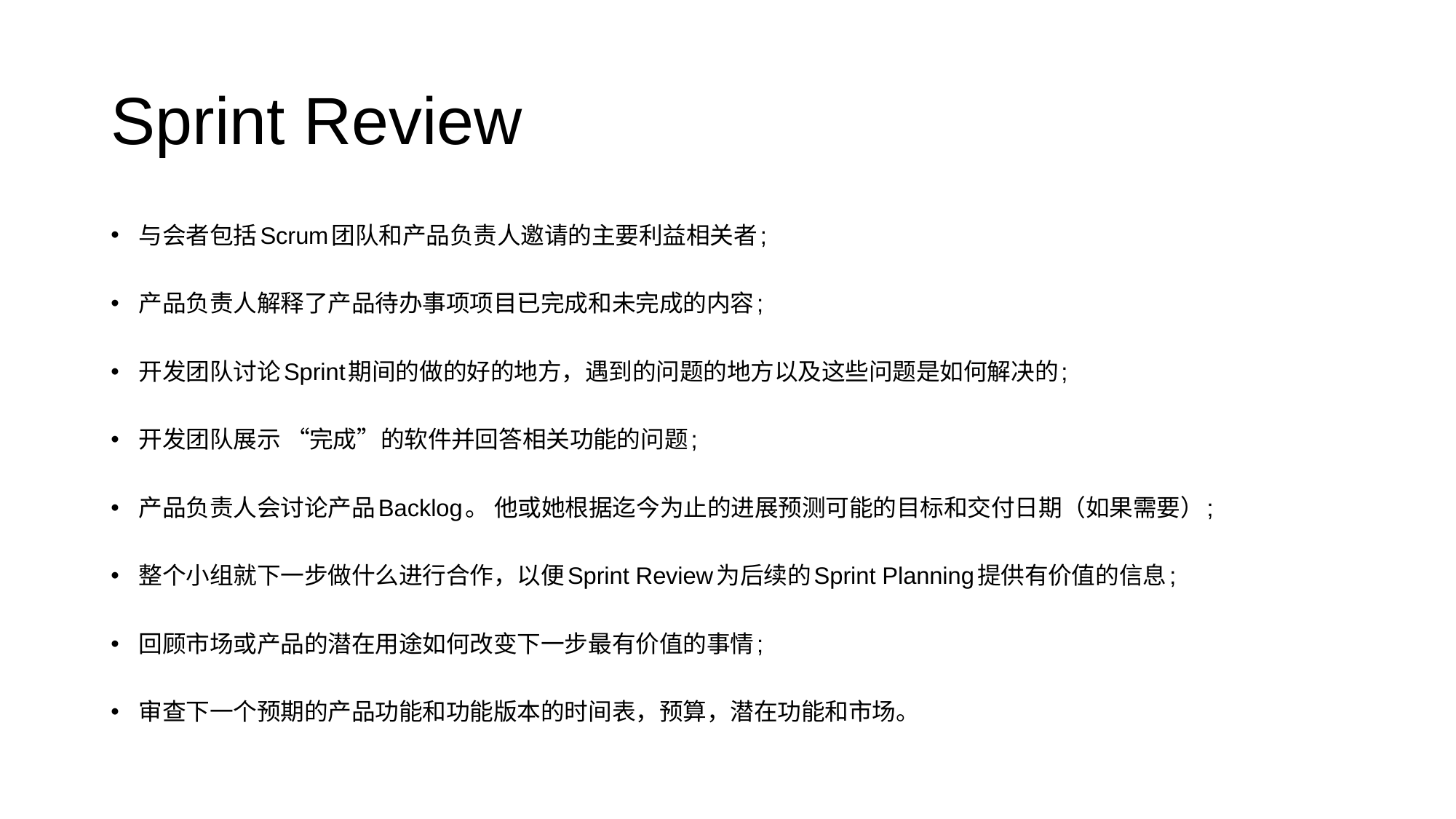

# Sprint Review
与会者包括Scrum团队和产品负责人邀请的主要利益相关者;

产品负责人解释了产品待办事项项目已完成和未完成的内容;

开发团队讨论Sprint期间的做的好的地方，遇到的问题的地方以及这些问题是如何解决的;

开发团队展示 “完成”的软件并回答相关功能的问题;

产品负责人会讨论产品Backlog。 他或她根据迄今为止的进展预测可能的目标和交付日期（如果需要）;

整个小组就下一步做什么进行合作，以便Sprint Review为后续的Sprint Planning提供有价值的信息;

回顾市场或产品的潜在用途如何改变下一步最有价值的事情;

审查下一个预期的产品功能和功能版本的时间表，预算，潜在功能和市场。